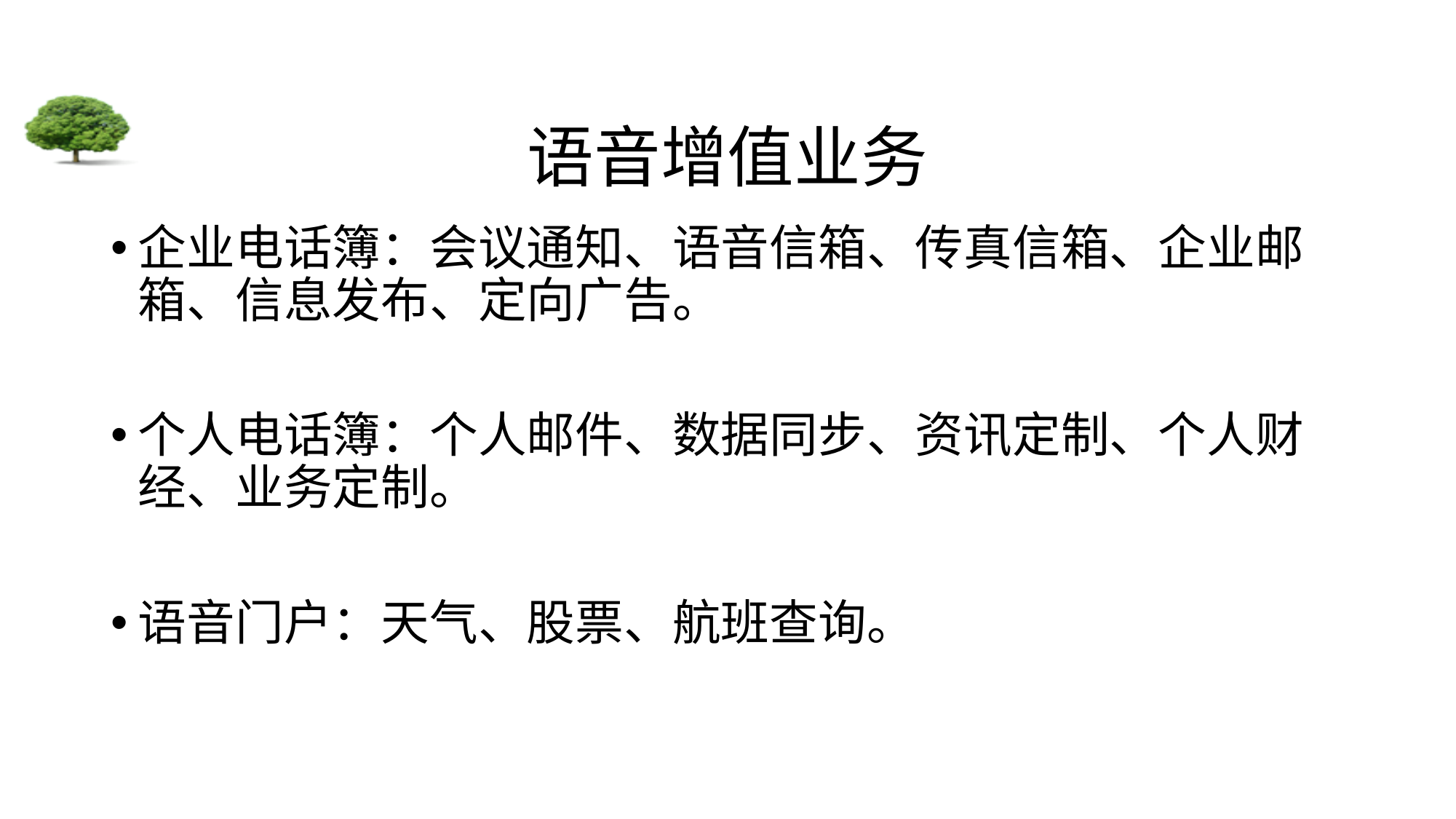

# 语音增值业务
企业电话簿：会议通知、语音信箱、传真信箱、企业邮箱、信息发布、定向广告。

个人电话簿：个人邮件、数据同步、资讯定制、个人财经、业务定制。

语音门户：天气、股票、航班查询。